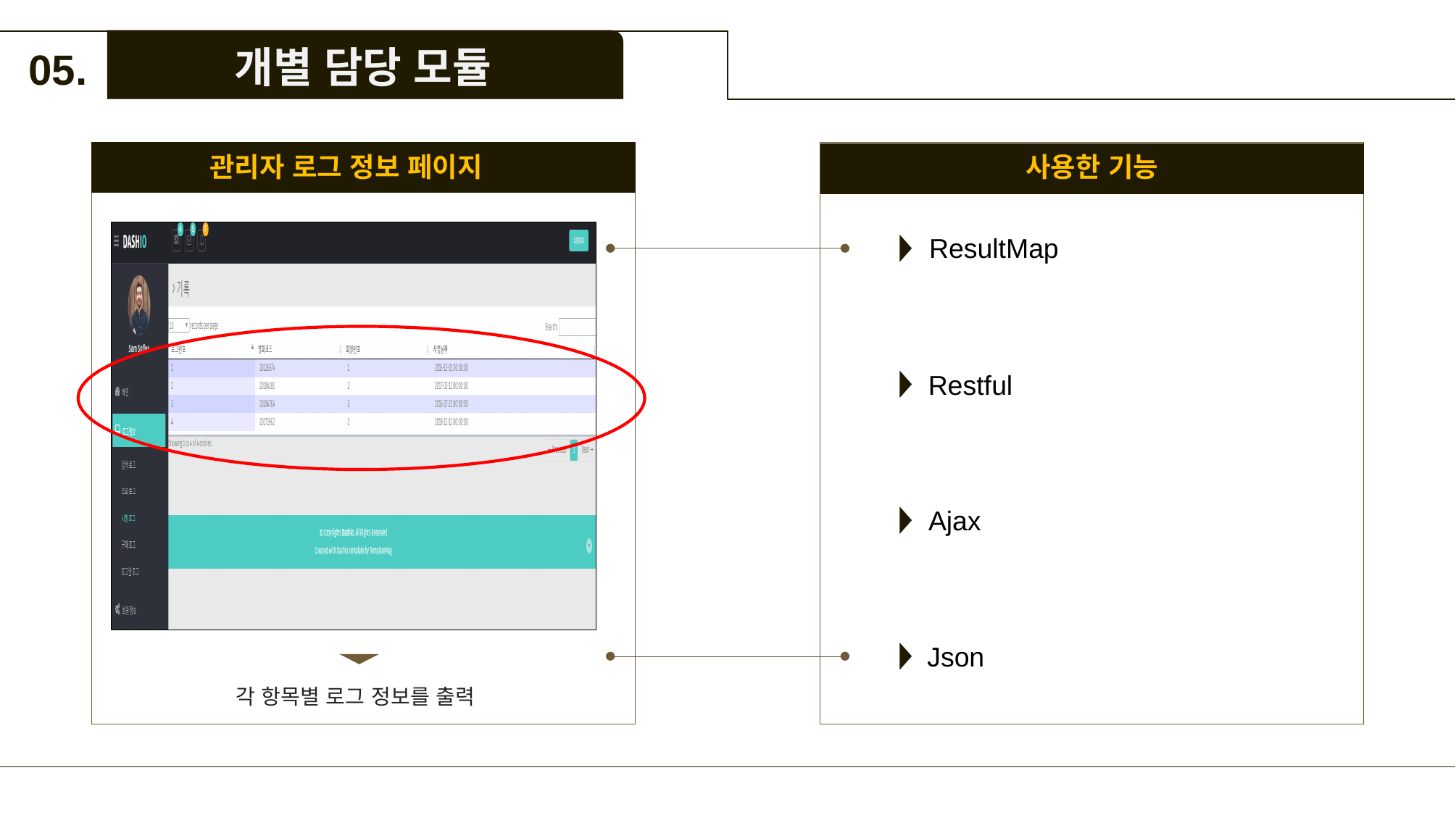

개별 담당 모듈
05.

관리자 로그 정보 페이지
사용한 기능

각 항목별 로그 정보를 출력
ResultMap

Restful

Ajax

Json